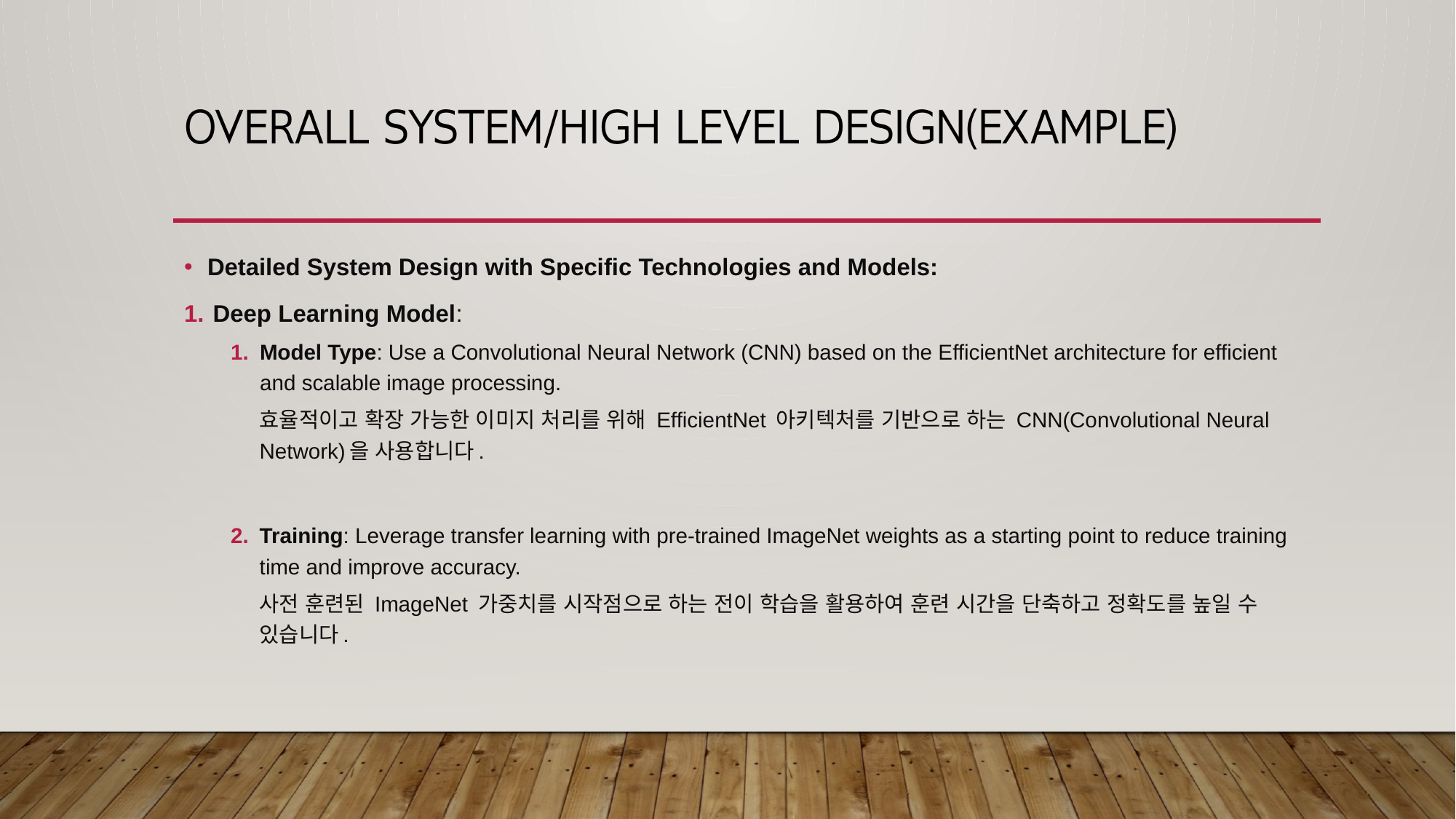

# Overall system/High Level Design(example)
Detailed System Design with Specific Technologies and Models:
Deep Learning Model:
Model Type: Use a Convolutional Neural Network (CNN) based on the EfficientNet architecture for efficient and scalable image processing.
효율적이고 확장 가능한 이미지 처리를 위해 EfficientNet 아키텍처를 기반으로 하는 CNN(Convolutional Neural Network)을 사용합니다.

Training: Leverage transfer learning with pre-trained ImageNet weights as a starting point to reduce training time and improve accuracy.
사전 훈련된 ImageNet 가중치를 시작점으로 하는 전이 학습을 활용하여 훈련 시간을 단축하고 정확도를 높일 수 있습니다.